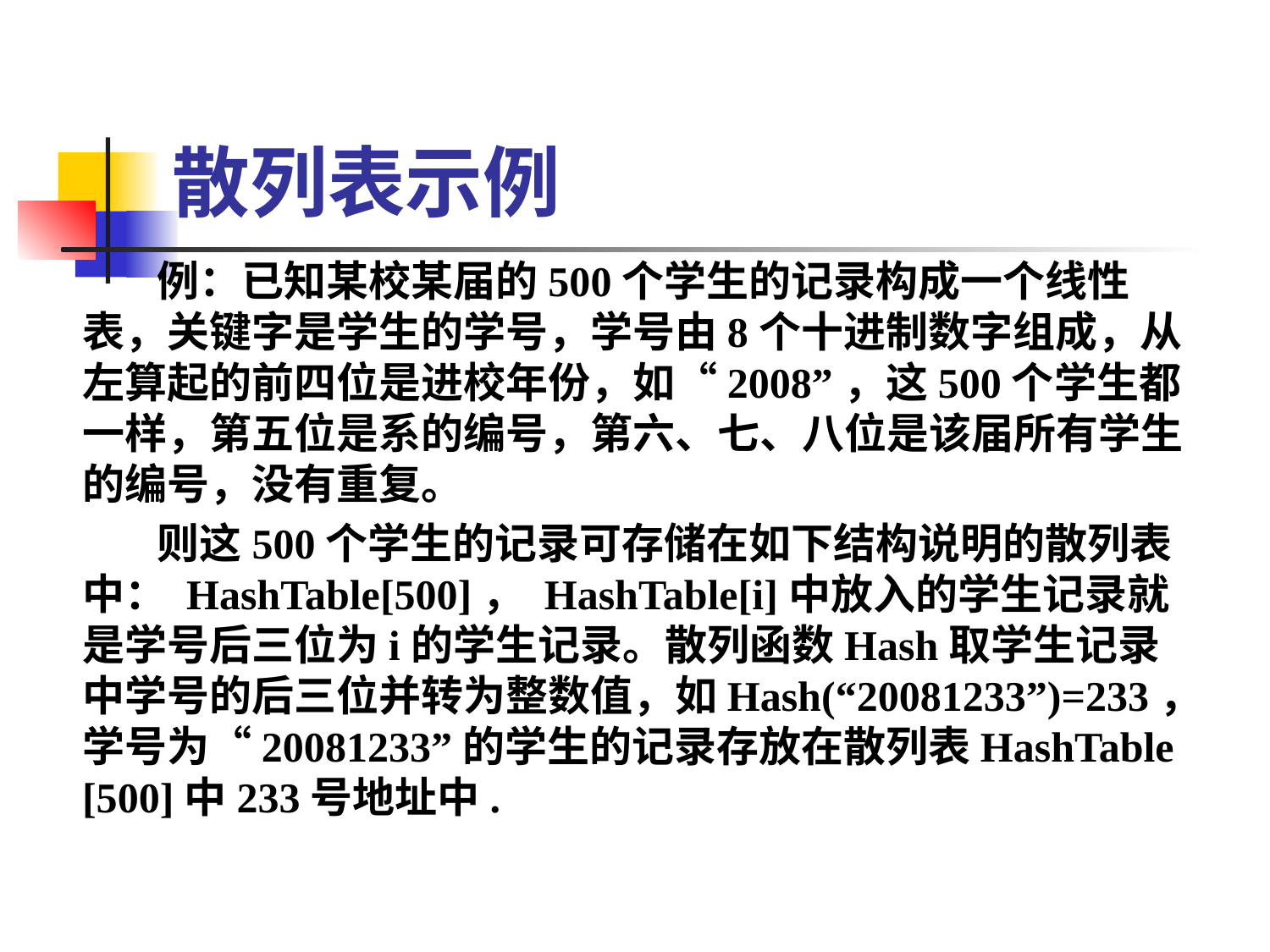

# 散列表示例
例：已知某校某届的500个学生的记录构成一个线性表，关键字是学生的学号，学号由8个十进制数字组成，从左算起的前四位是进校年份，如“2008”，这500个学生都一样，第五位是系的编号，第六、七、八位是该届所有学生的编号，没有重复。
则这500个学生的记录可存储在如下结构说明的散列表中： HashTable[500]， HashTable[i]中放入的学生记录就是学号后三位为i的学生记录。散列函数Hash取学生记录中学号的后三位并转为整数值，如Hash(“20081233”)=233，学号为“20081233”的学生的记录存放在散列表HashTable [500]中233号地址中.
41